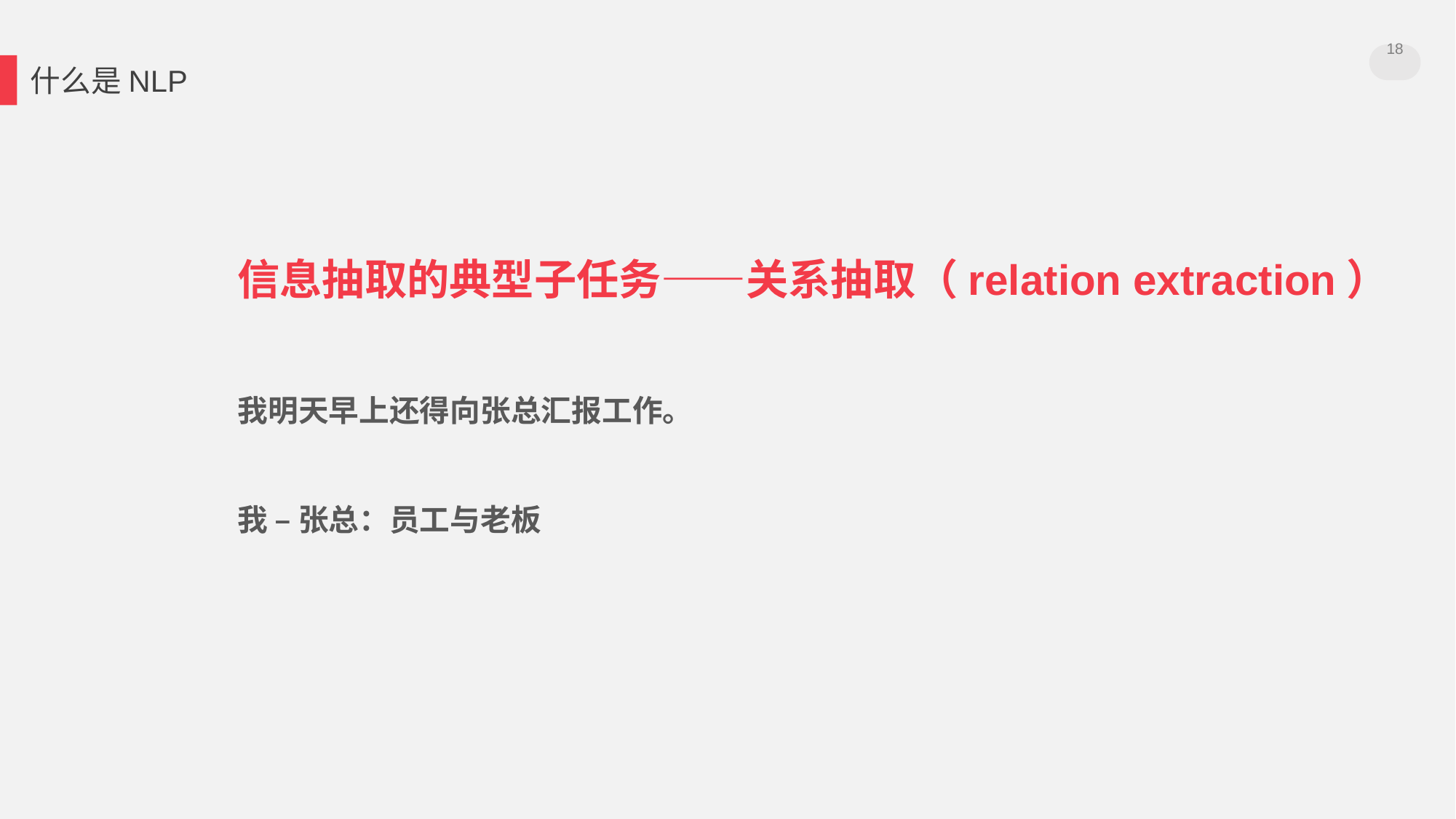

18
什么是NLP
信息抽取的典型子任务——关系抽取（relation extraction）

我明天早上还得向张总汇报工作。

我 – 张总：员工与老板